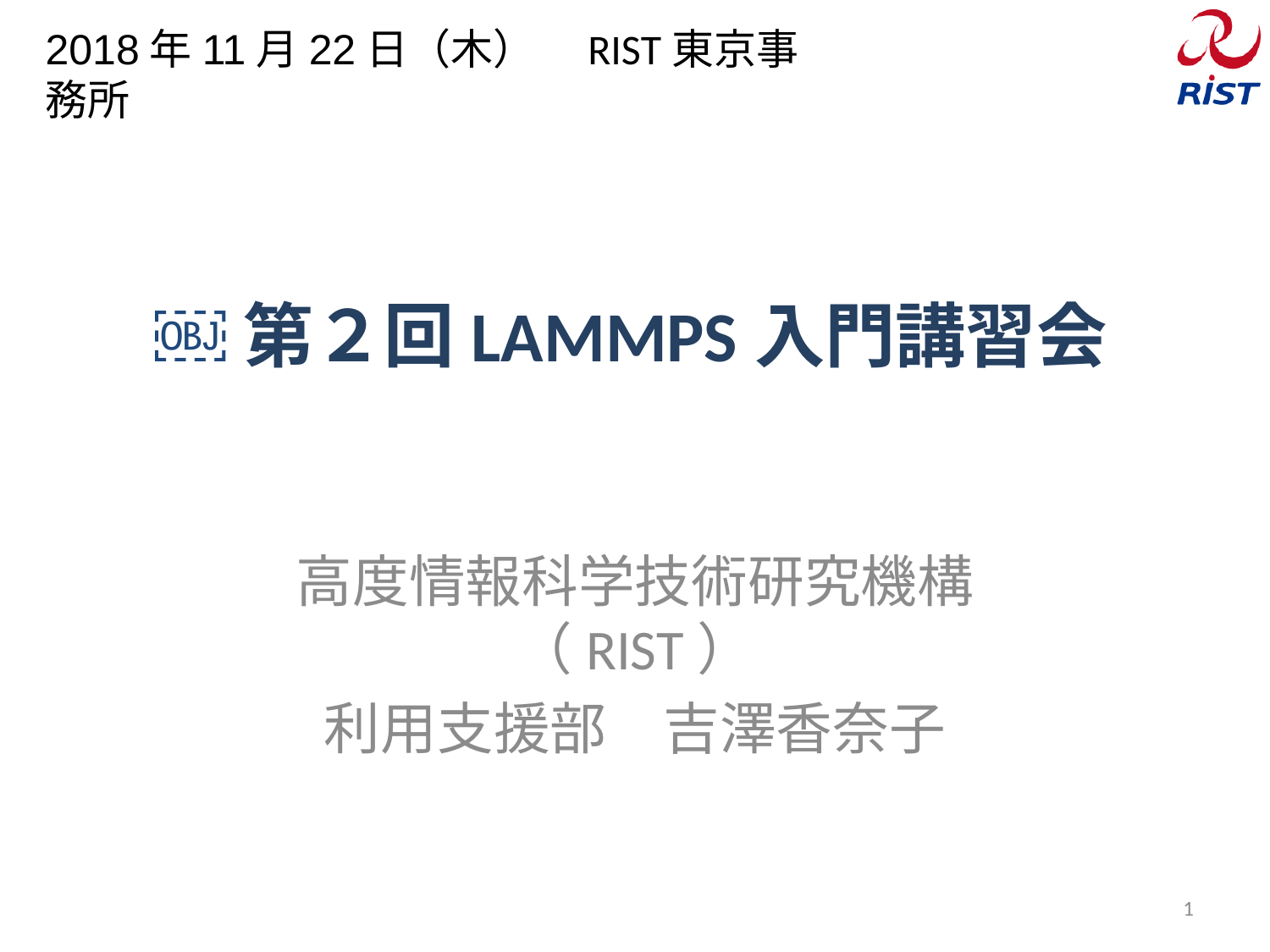

2018年11月22日（木）　RIST東京事務所
# ￼第２回LAMMPS入門講習会
高度情報科学技術研究機構（RIST）
利用支援部　吉澤香奈子
1